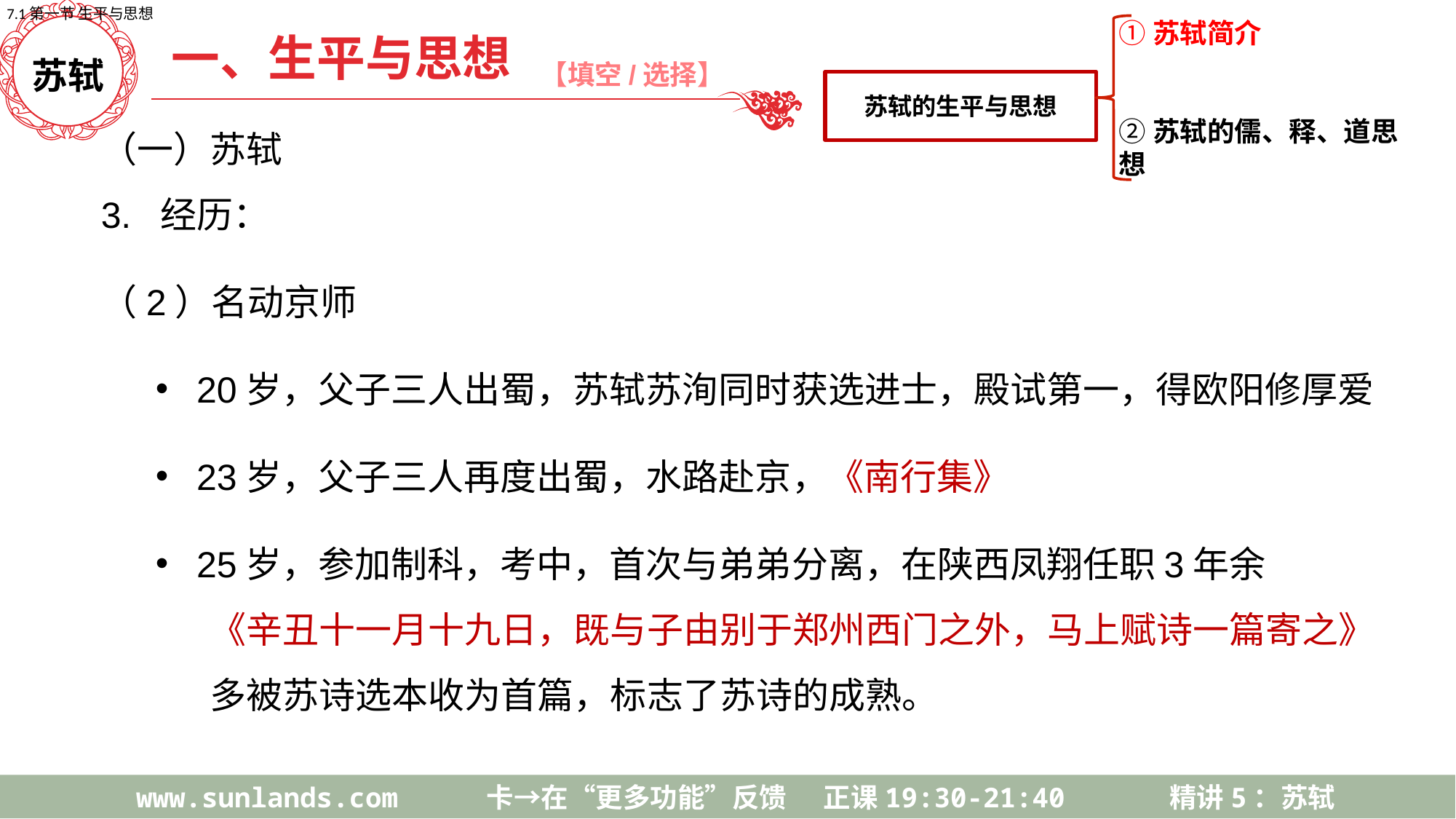

7.1第一节 生平与思想
①苏轼简介

②苏轼的儒、释、道思想

苏轼的生平与思想

一、生平与思想
【填空/选择】
苏轼

（一）苏轼
3.  经历：
（2）名动京师
20岁，父子三人出蜀，苏轼苏洵同时获选进士，殿试第一，得欧阳修厚爱
23岁，父子三人再度出蜀，水路赴京，《南行集》
25岁，参加制科，考中，首次与弟弟分离，在陕西凤翔任职3年余
《辛丑十一月十九日，既与子由别于郑州西门之外，马上赋诗一篇寄之》
多被苏诗选本收为首篇，标志了苏诗的成熟。